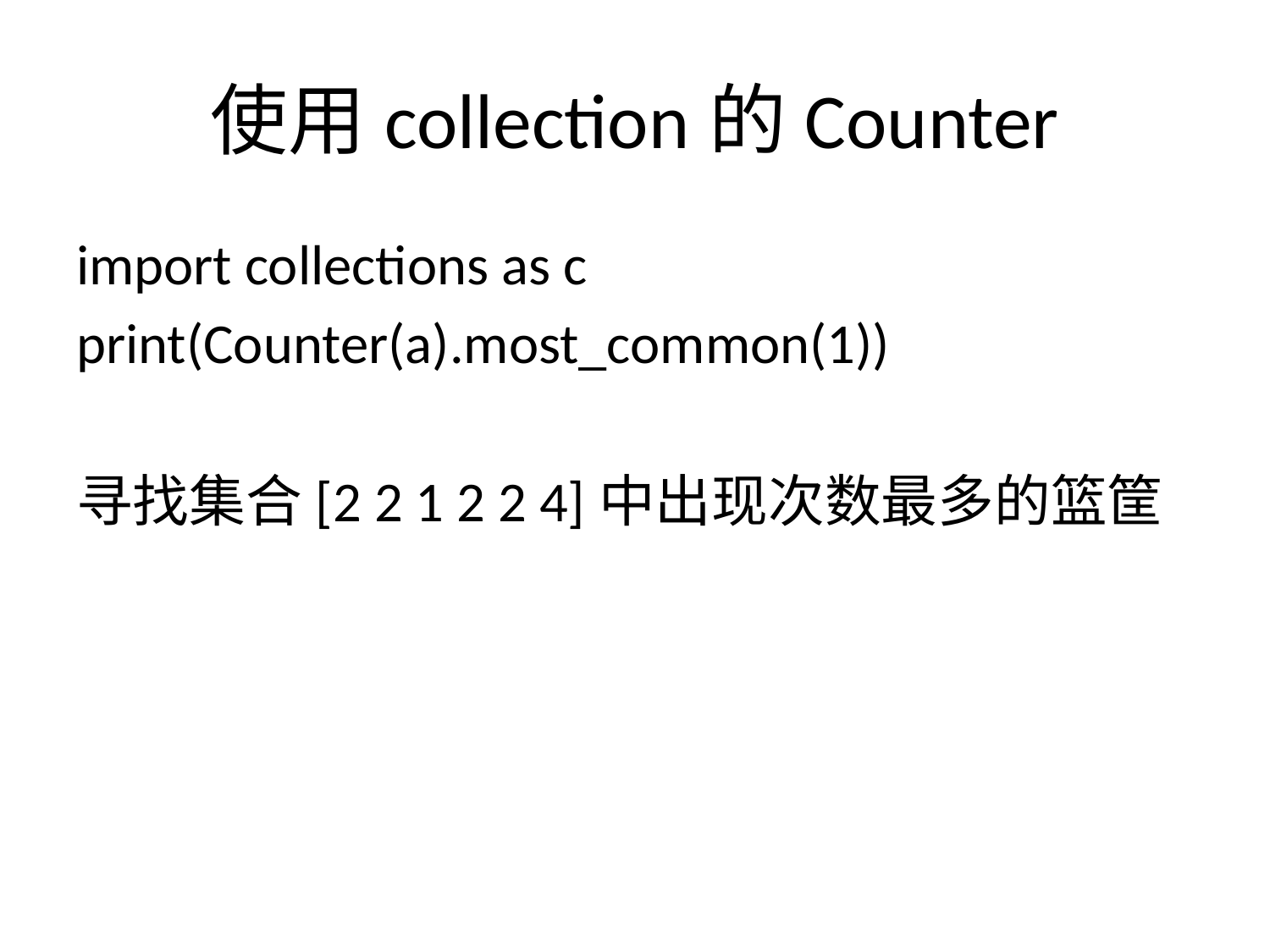

# 使用collection的Counter
import collections as c
print(Counter(a).most_common(1))

寻找集合[2 2 1 2 2 4]中出现次数最多的篮筐